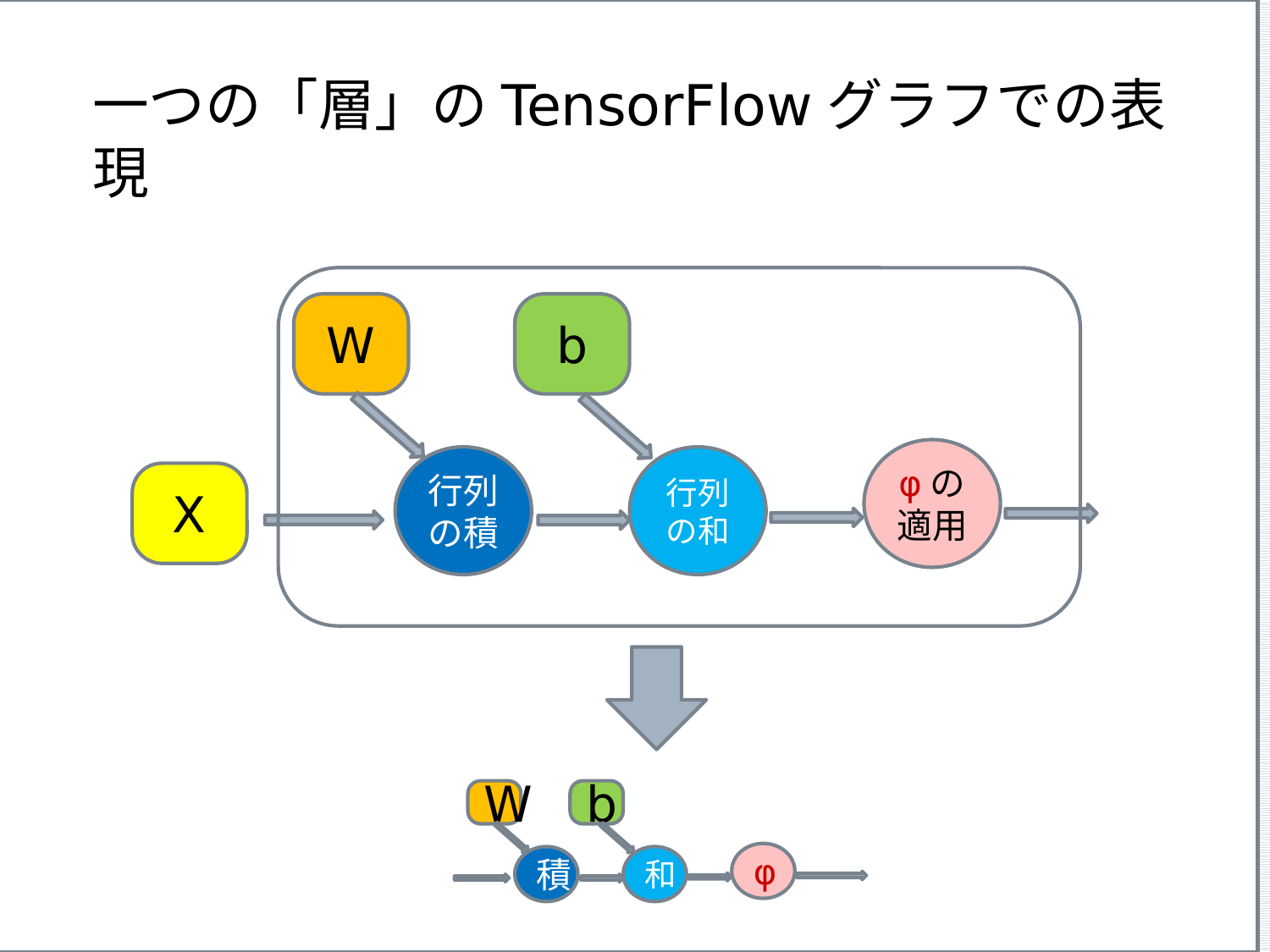

# 一つの「層」のTensorFlowグラフでの表現

W
b

φの適用
行列の積
行列の和
X

W
b

φ
積
和